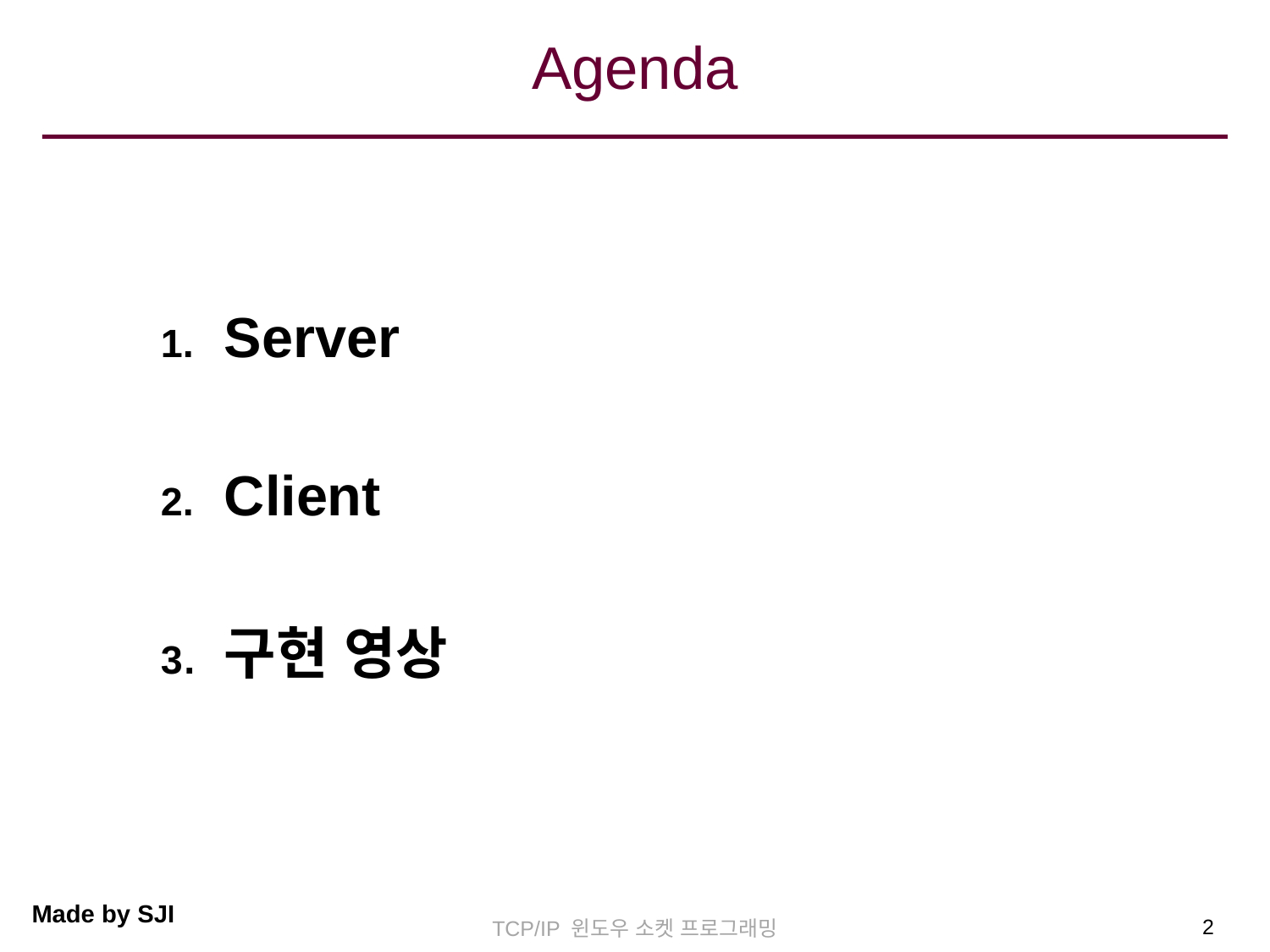

# Agenda

Server

Client

구현 영상
Made by SJI